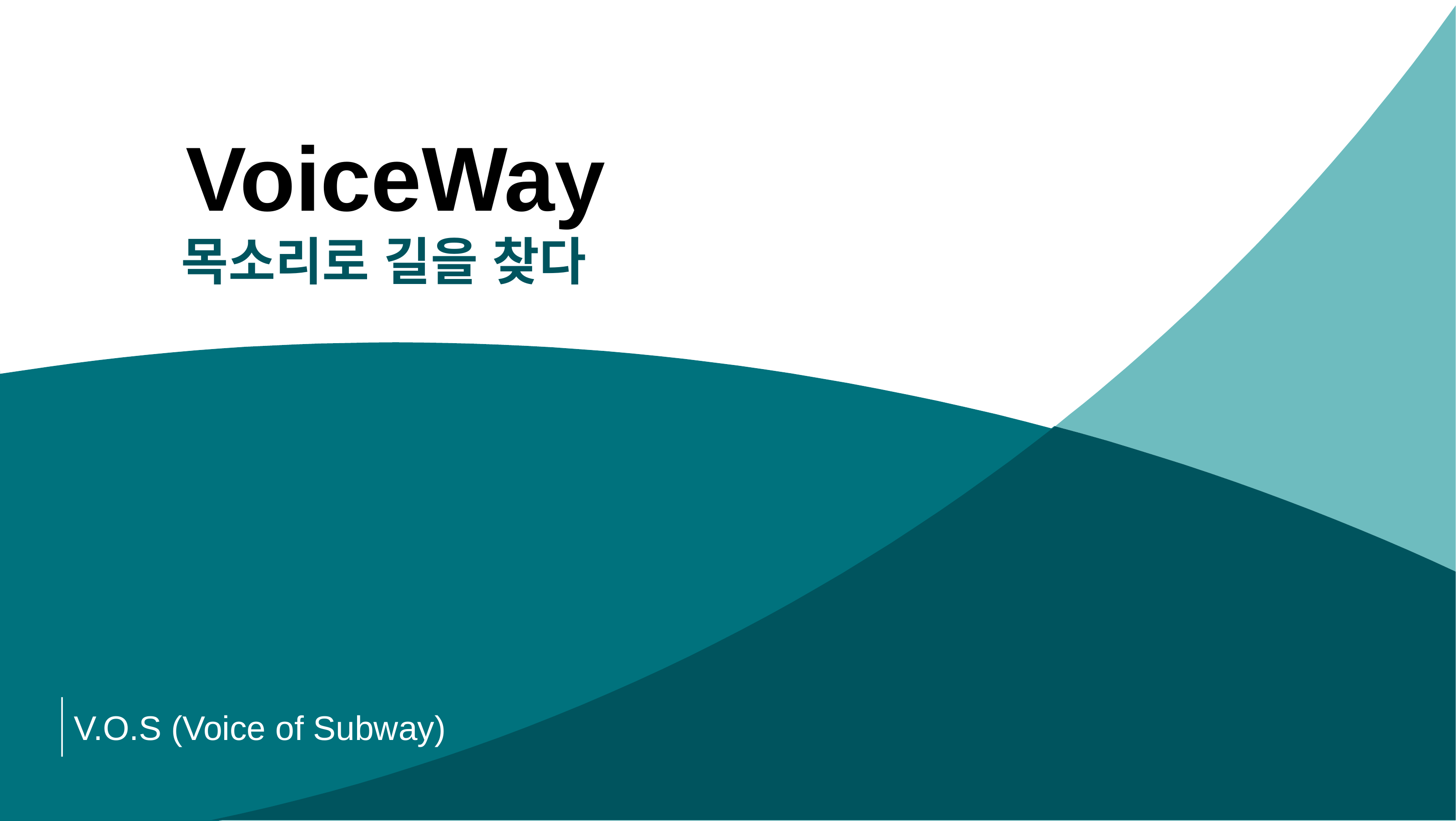

VoiceWay
목소리로 길을 찾다

V.O.S (Voice of Subway)